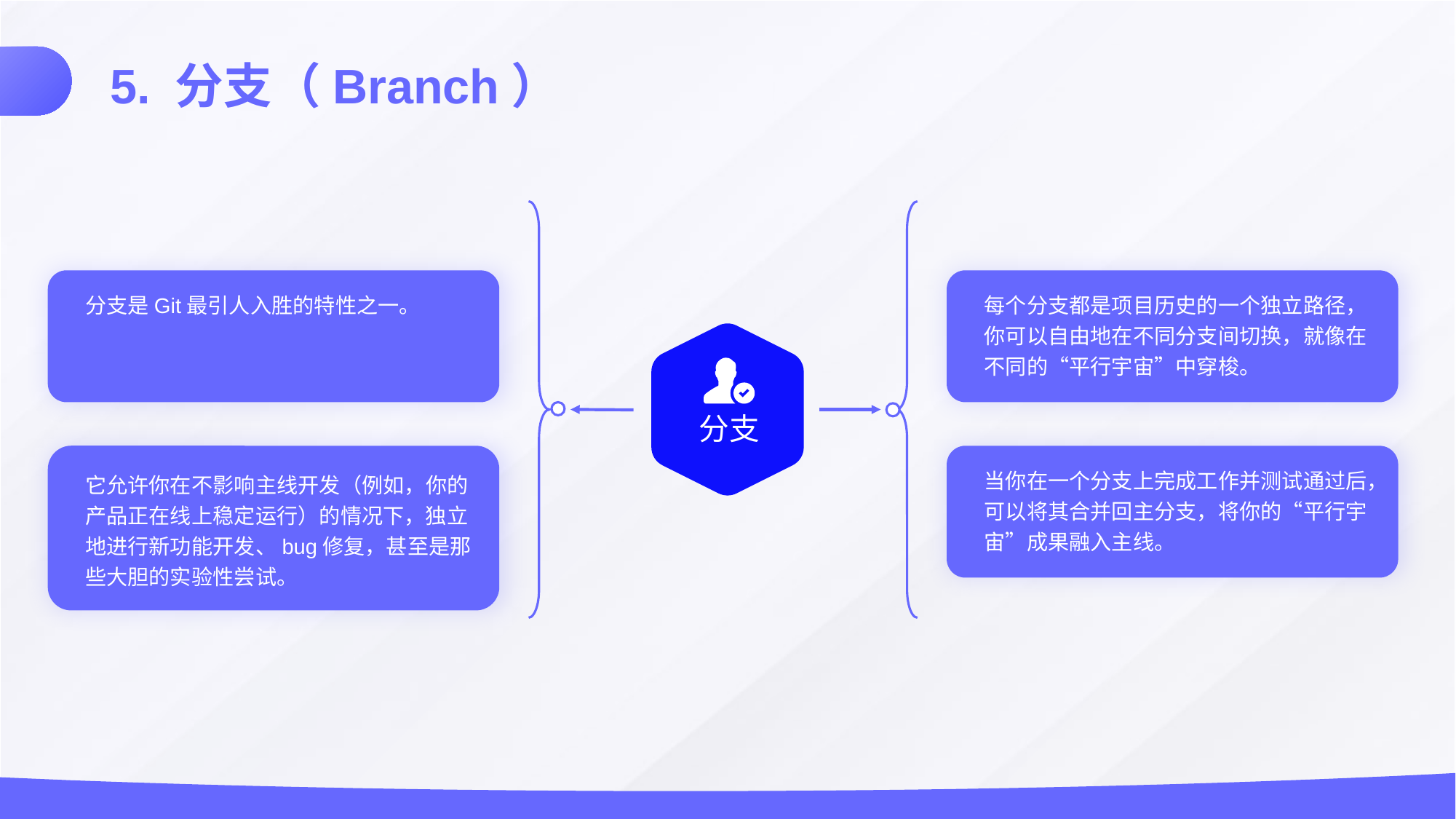

5. 分支（Branch）

分支是Git最引人入胜的特性之一。

每个分支都是项目历史的一个独立路径，你可以自由地在不同分支间切换，就像在不同的“平行宇宙”中穿梭。

分支

它允许你在不影响主线开发（例如，你的产品正在线上稳定运行）的情况下，独立地进行新功能开发、bug修复，甚至是那些大胆的实验性尝试。

当你在一个分支上完成工作并测试通过后，可以将其合并回主分支，将你的“平行宇宙”成果融入主线。